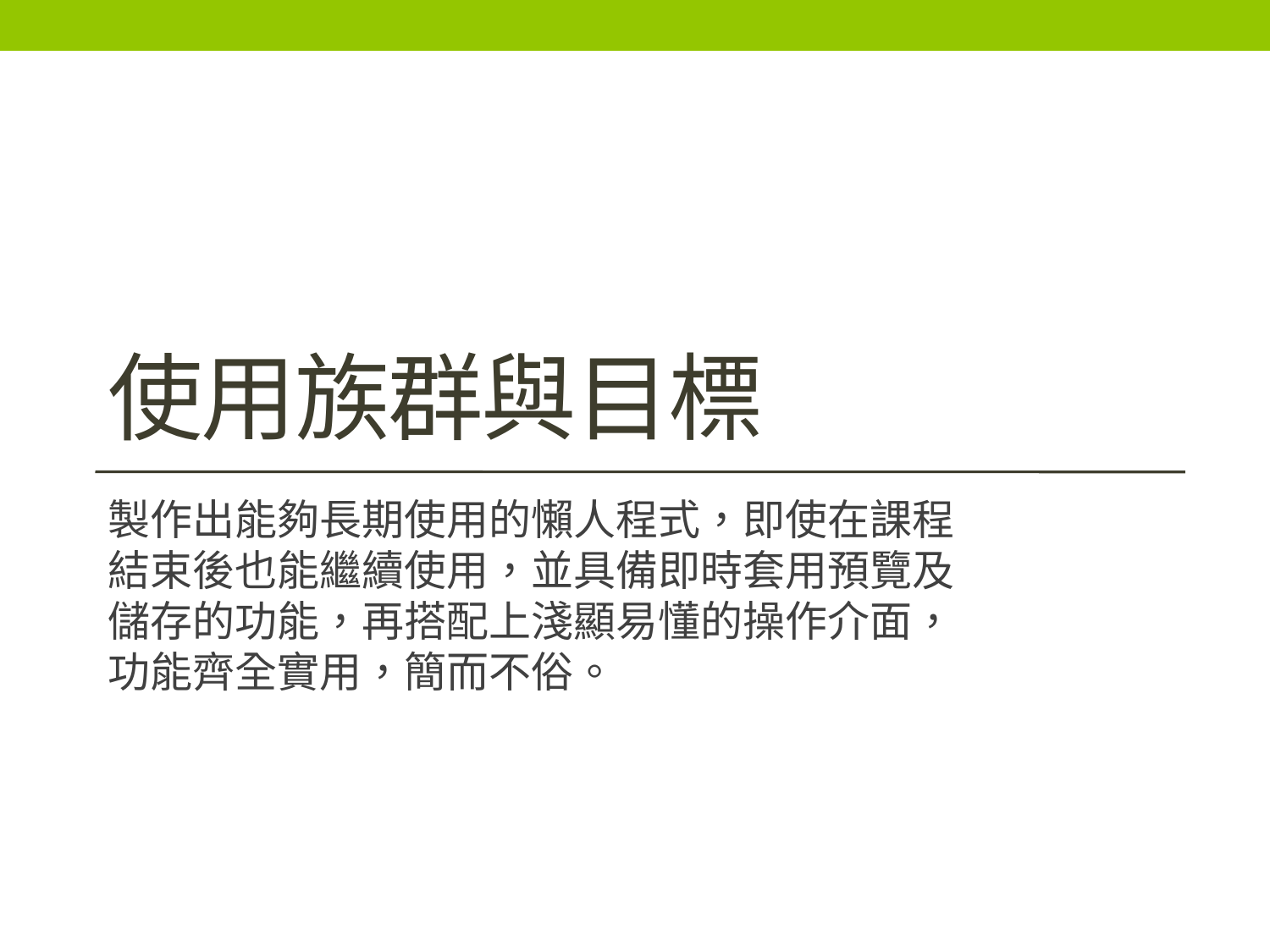

# 使用族群與目標
製作出能夠長期使用的懶人程式，即使在課程結束後也能繼續使用，並具備即時套用預覽及儲存的功能，再搭配上淺顯易懂的操作介面，功能齊全實用，簡而不俗。